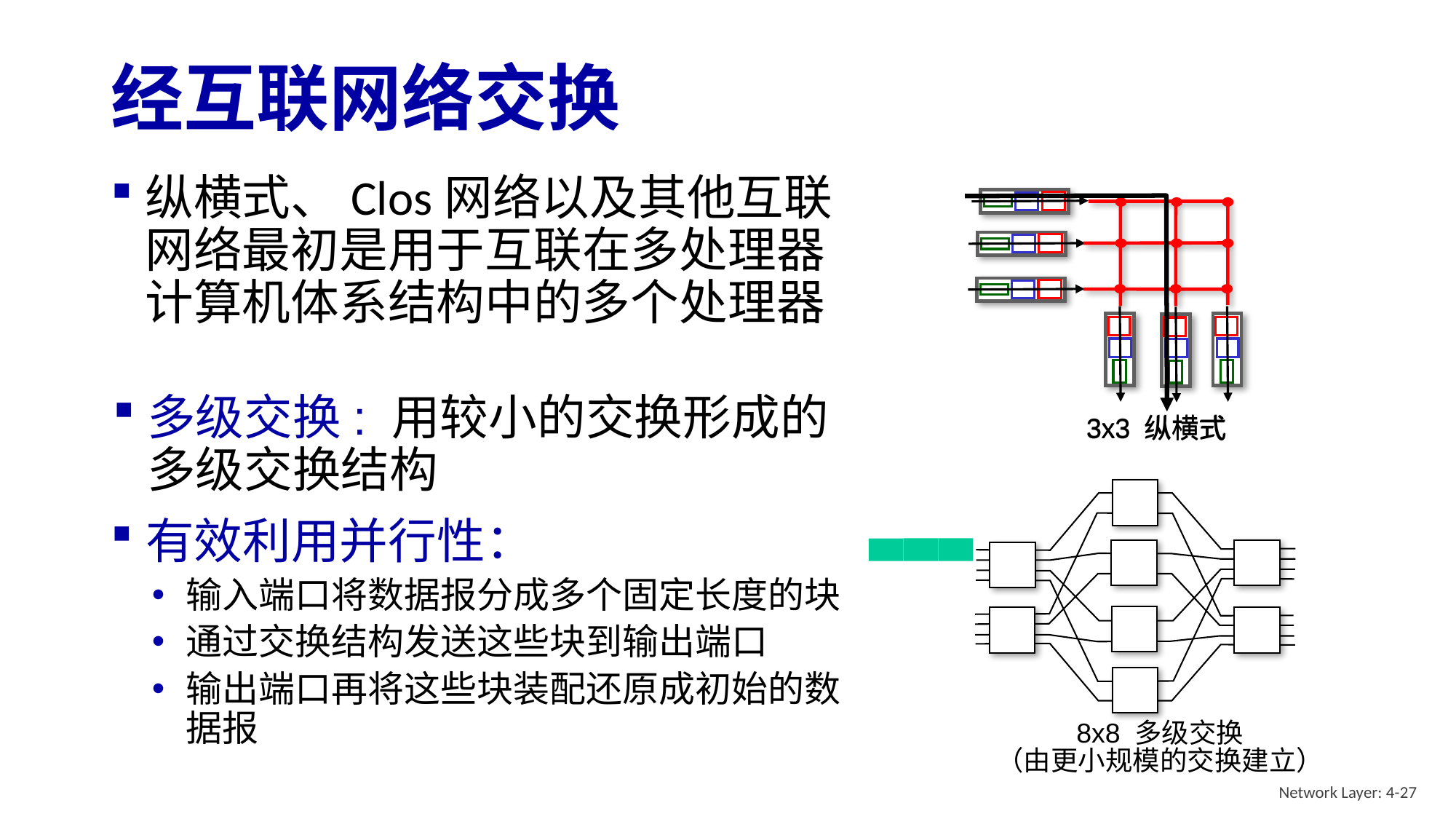

# 经互联网络交换
纵横式、Clos网络以及其他互联网络最初是用于互联在多处理器计算机体系结构中的多个处理器

多级交换: 用较小的交换形成的多级交换结构
3x3 纵横式
3x3 纵横式

8x8 多级交换
（由更小规模的交换建立）
有效利用并行性：
输入端口将数据报分成多个固定长度的块
通过交换结构发送这些块到输出端口
输出端口再将这些块装配还原成初始的数据报

Network Layer: 4-27